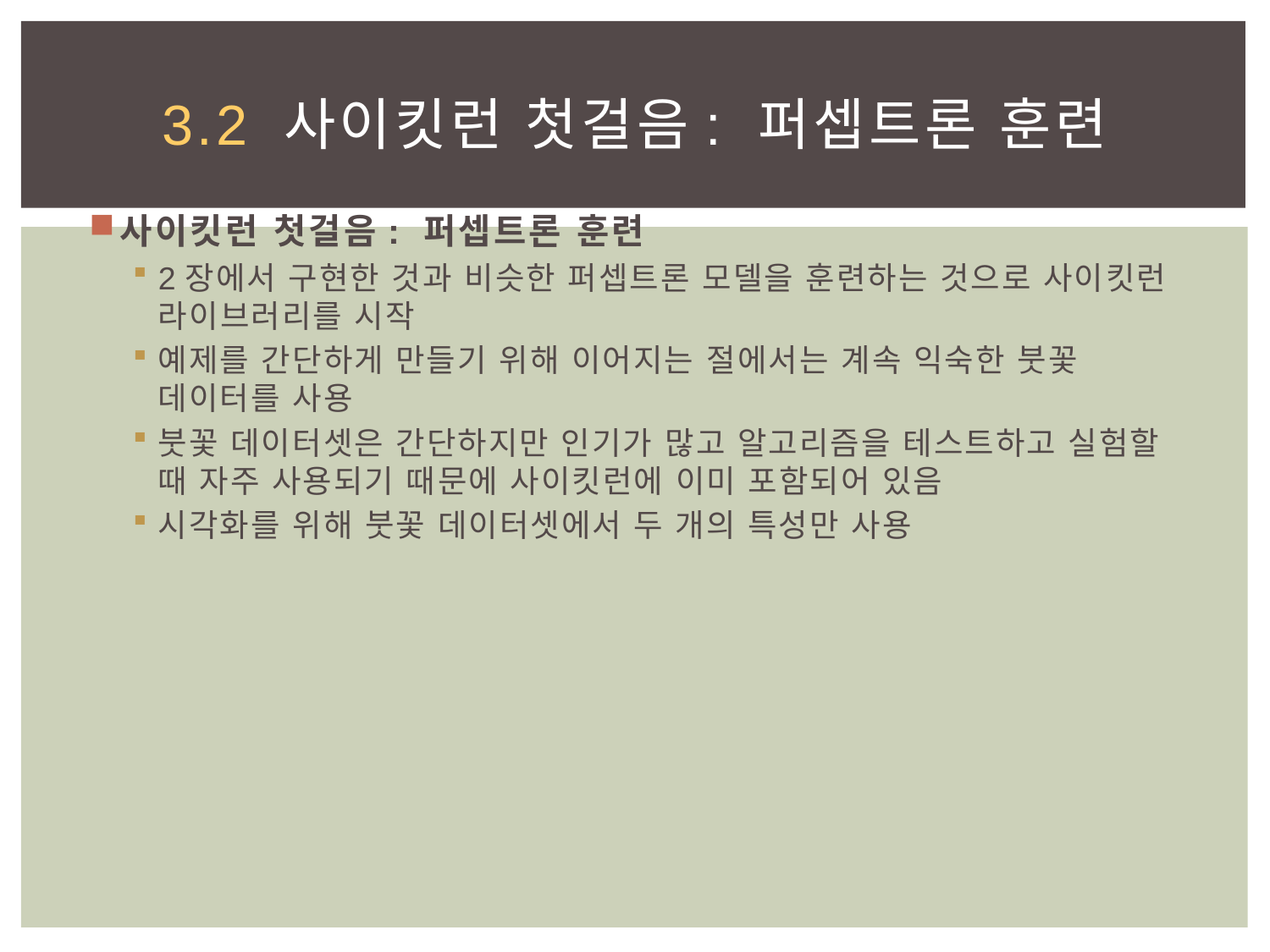

# 3.2 사이킷런 첫걸음: 퍼셉트론 훈련
사이킷런 첫걸음: 퍼셉트론 훈련
2장에서 구현한 것과 비슷한 퍼셉트론 모델을 훈련하는 것으로 사이킷런 라이브러리를 시작
예제를 간단하게 만들기 위해 이어지는 절에서는 계속 익숙한 붓꽃 데이터를 사용
붓꽃 데이터셋은 간단하지만 인기가 많고 알고리즘을 테스트하고 실험할 때 자주 사용되기 때문에 사이킷런에 이미 포함되어 있음
시각화를 위해 붓꽃 데이터셋에서 두 개의 특성만 사용